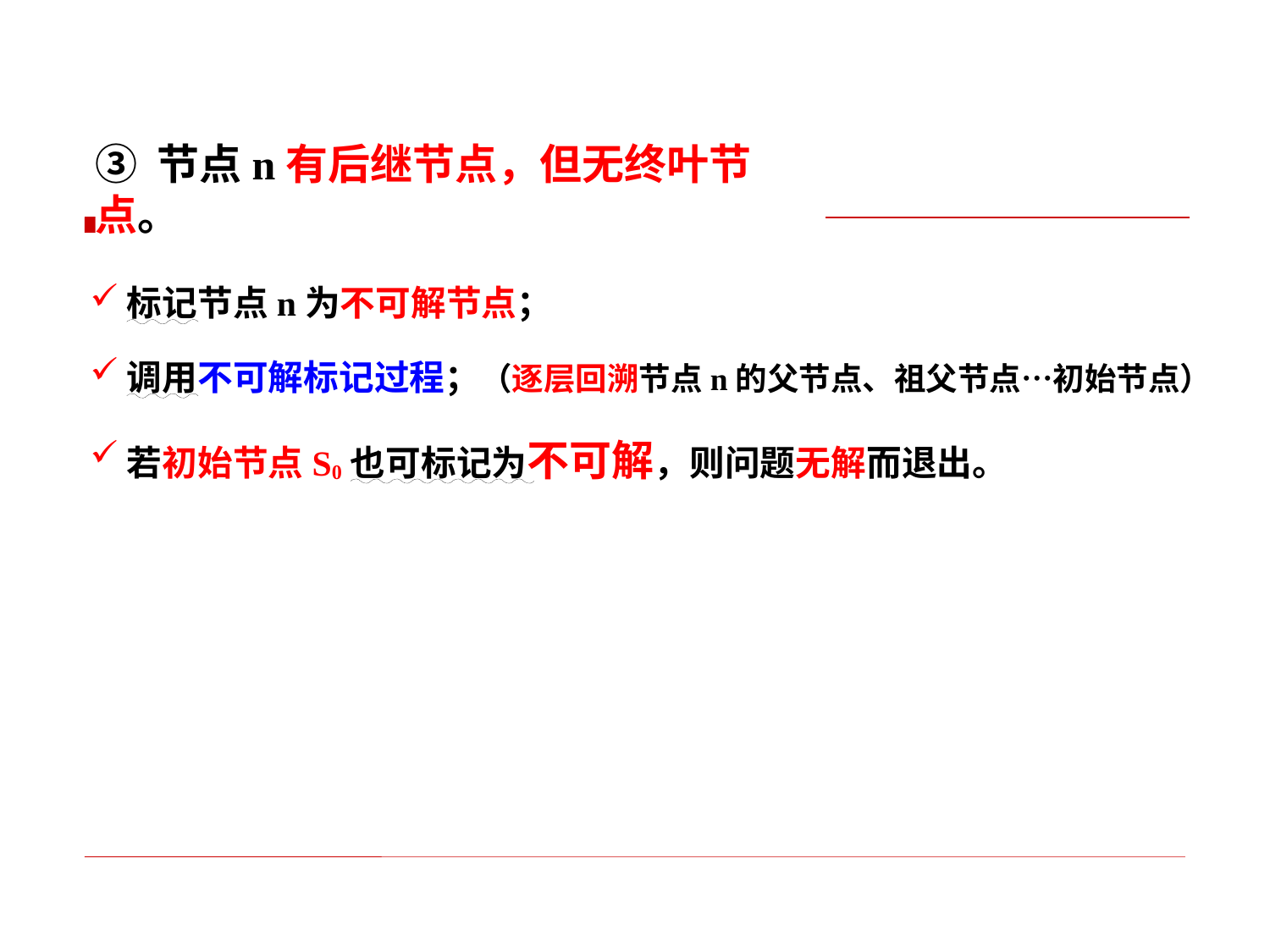

③ 节点n有后继节点，但无终叶节点。
标记节点n为不可解节点；
调用不可解标记过程；（逐层回溯节点n的父节点、祖父节点…初始节点）
若初始节点S0也可标记为不可解，则问题无解而退出。